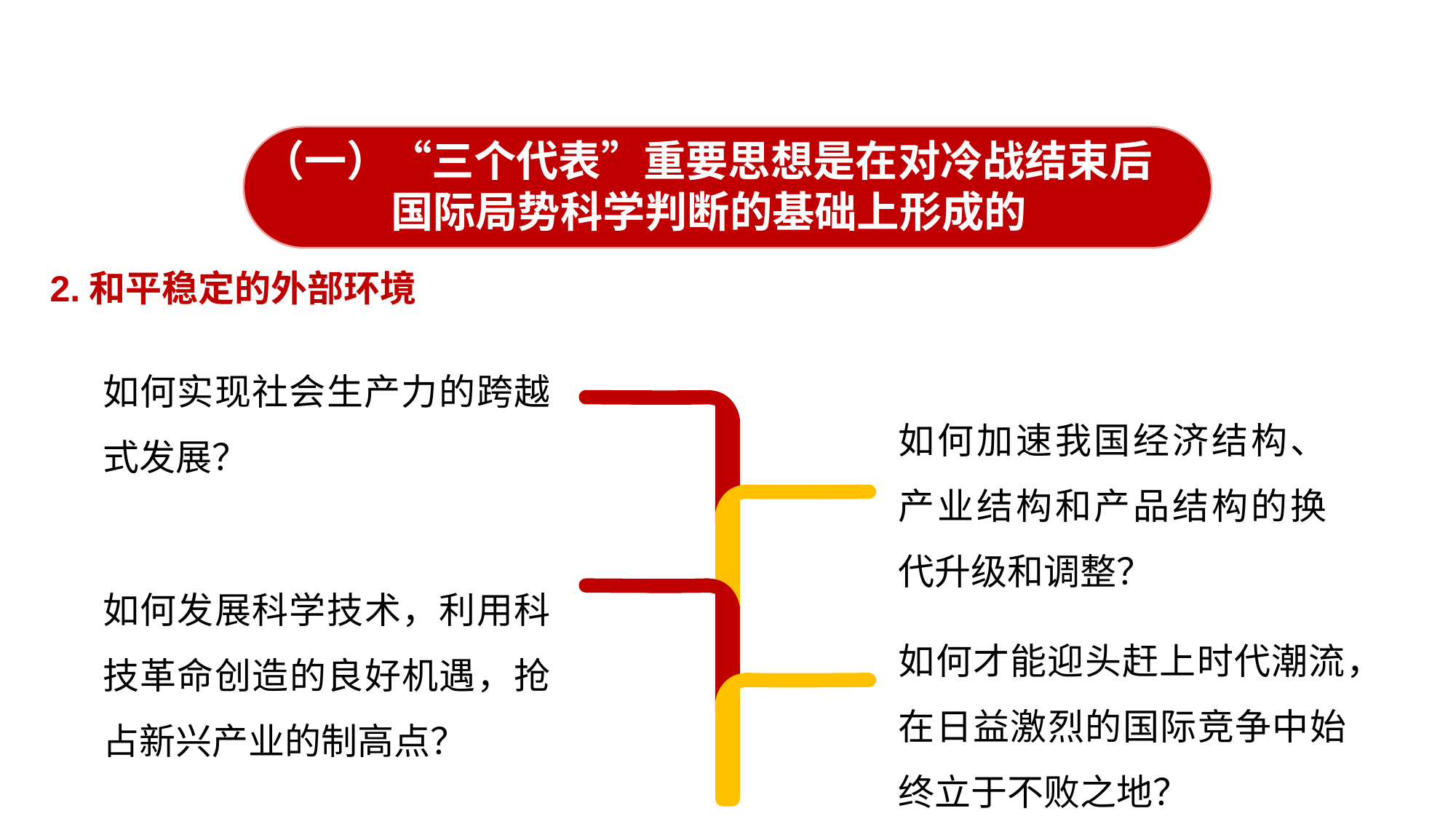

一、“三个代表”重要思想的形成条件
（一）“三个代表”重要思想是在对冷战结束后
国际局势科学判断的基础上形成的
2.和平稳定的外部环境
如何实现社会生产力的跨越式发展？

如何加速我国经济结构、产业结构和产品结构的换代升级和调整？
如何发展科学技术，利用科技革命创造的良好机遇，抢占新兴产业的制高点？
如何才能迎头赶上时代潮流，在日益激烈的国际竞争中始终立于不败之地？